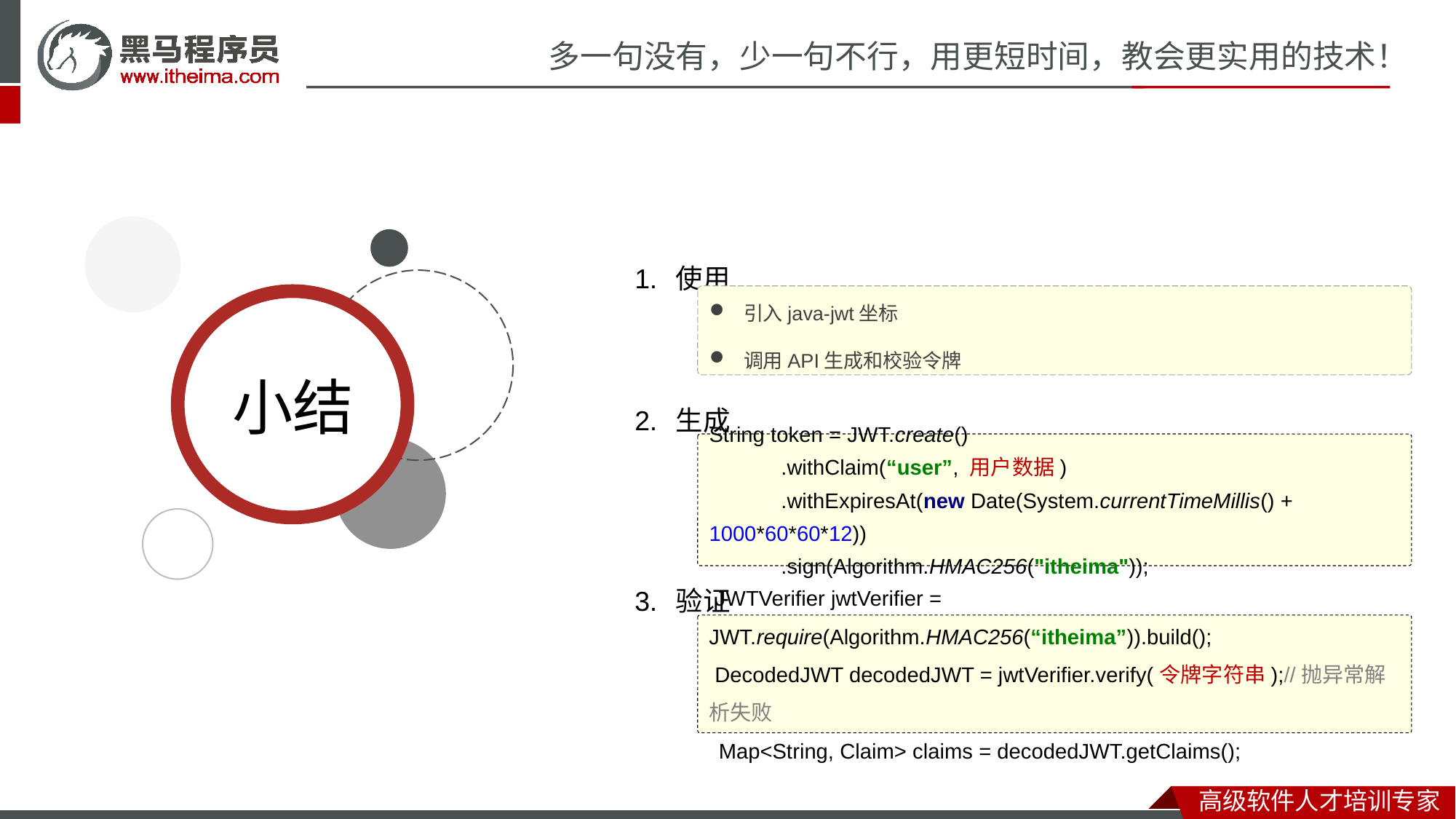

使用

生成

验证

引入java-jwt坐标
调用API生成和校验令牌

String token = JWT.create()
            .withClaim(“user”, 用户数据)
            .withExpiresAt(new Date(System.currentTimeMillis() + 1000*60*60*12))
            .sign(Algorithm.HMAC256("itheima"));

 JWTVerifier jwtVerifier = JWT.require(Algorithm.HMAC256(“itheima”)).build();
 DecodedJWT decodedJWT = jwtVerifier.verify(令牌字符串);//抛异常解析失败
 Map<String, Claim> claims = decodedJWT.getClaims();